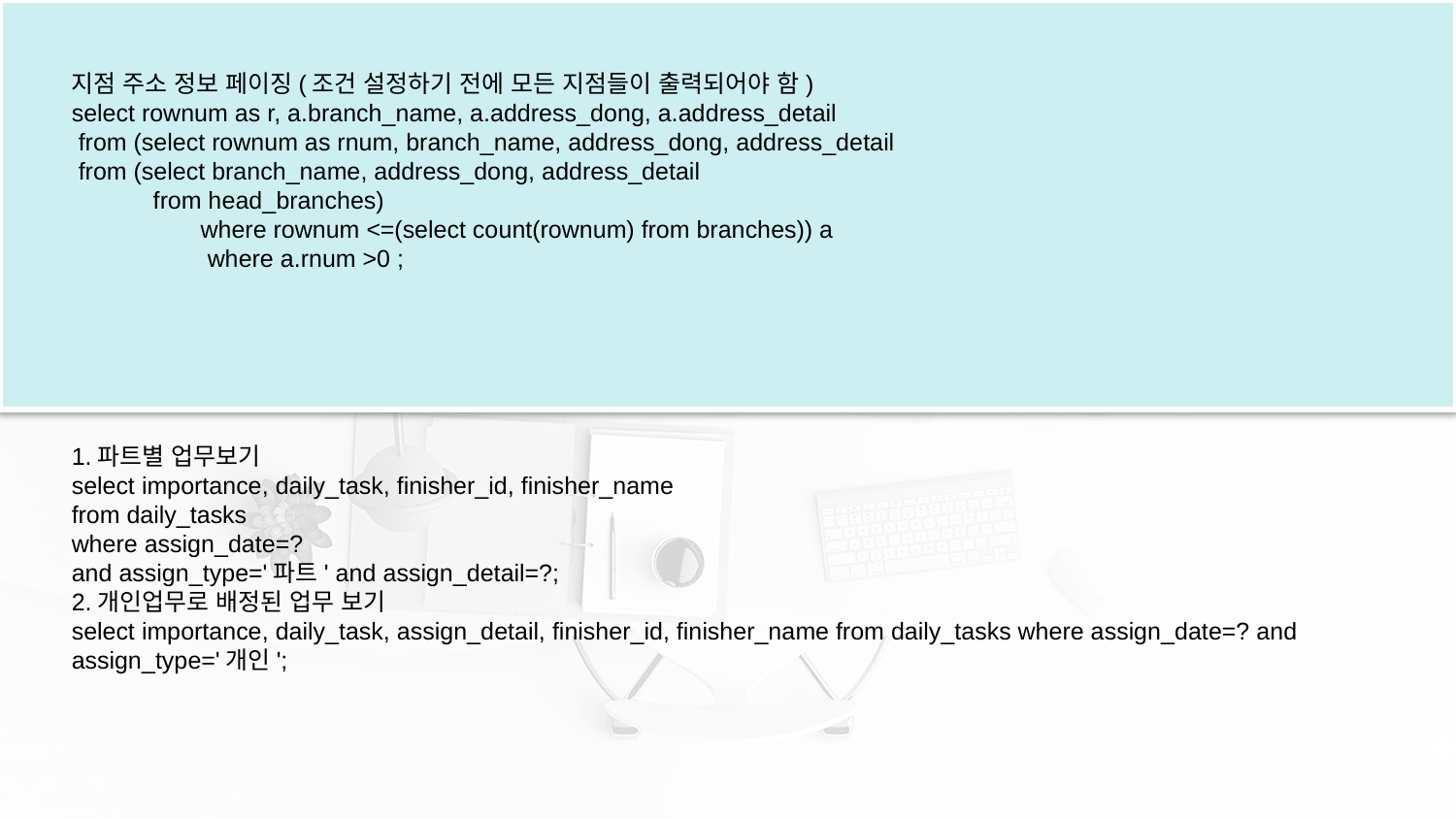

지점 주소 정보 페이징(조건 설정하기 전에 모든 지점들이 출력되어야 함)
select rownum as r, a.branch_name, a.address_dong, a.address_detail
 from (select rownum as rnum, branch_name, address_dong, address_detail
 from (select branch_name, address_dong, address_detail
            from head_branches)
                   where rownum <=(select count(rownum) from branches)) a
                    where a.rnum >0 ;
1.파트별 업무보기
select importance, daily_task, finisher_id, finisher_name
from daily_tasks
where assign_date=?
and assign_type='파트' and assign_detail=?;
2.개인업무로 배정된 업무 보기
select importance, daily_task, assign_detail, finisher_id, finisher_name from daily_tasks where assign_date=? and assign_type='개인';